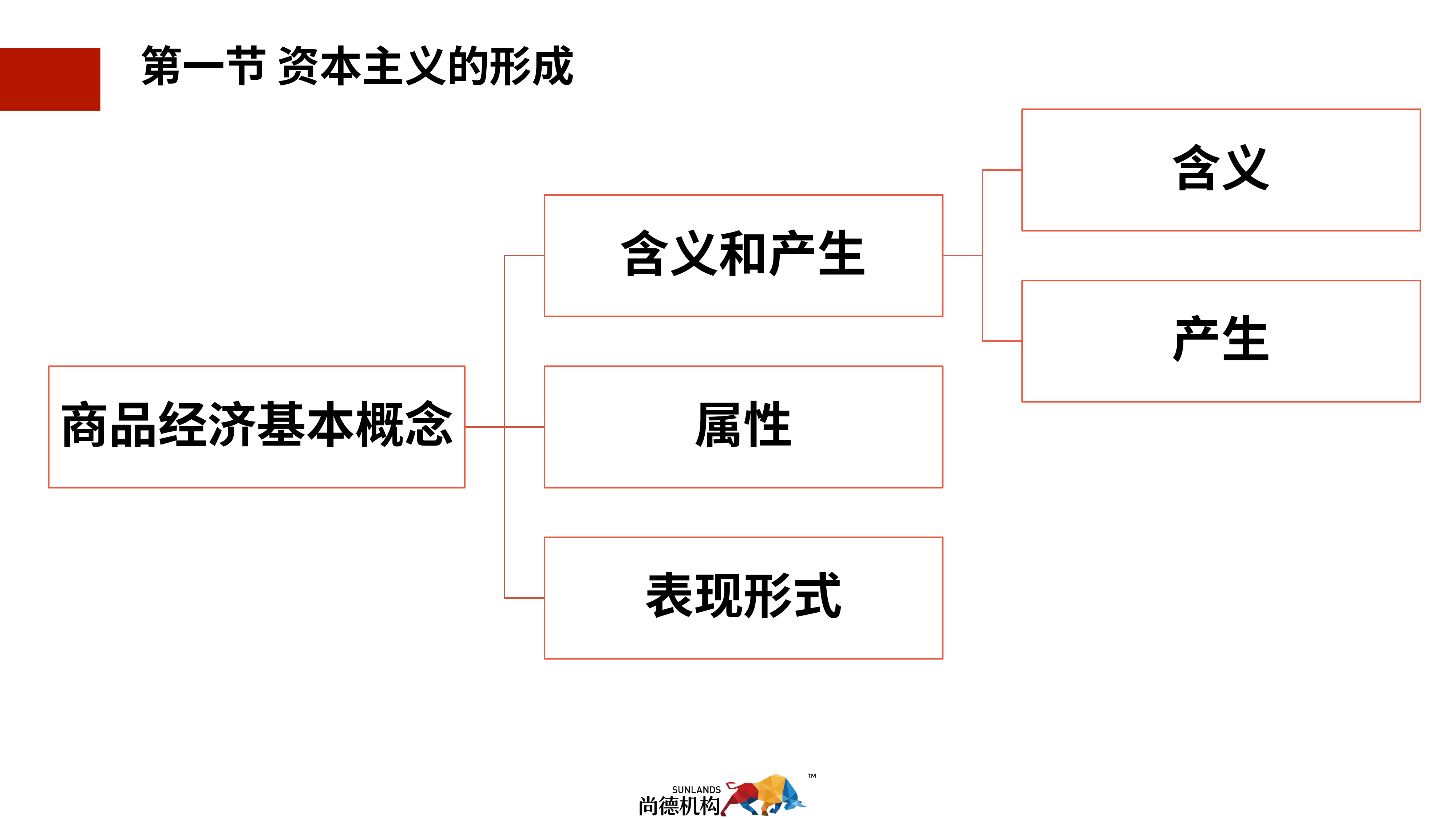

商品经济基本概念
含义和产生
含义
产生
属性
表现形式
第一节 资本主义的形成